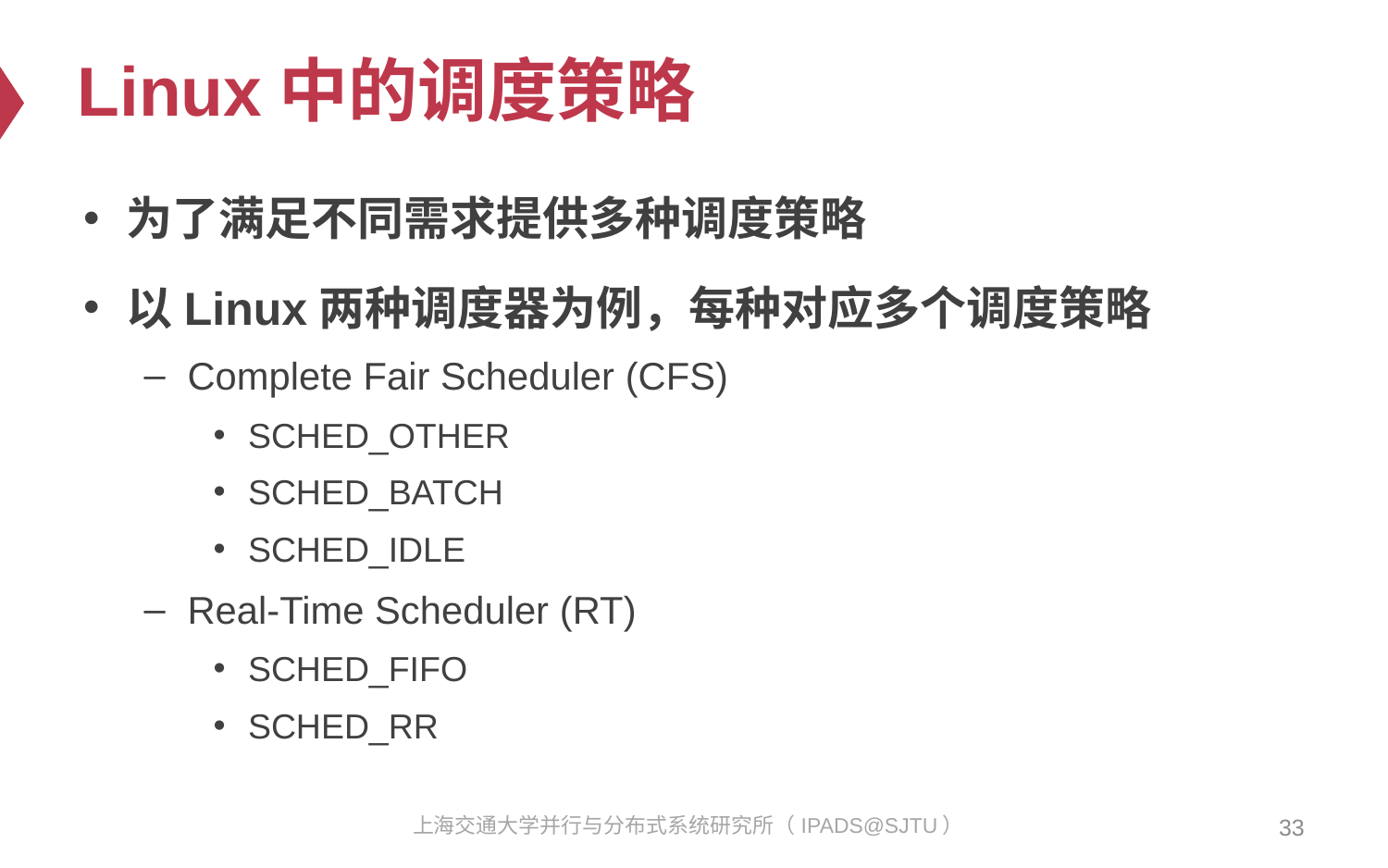

# Linux中的调度策略
为了满足不同需求提供多种调度策略
以Linux两种调度器为例，每种对应多个调度策略
Complete Fair Scheduler (CFS)
SCHED_OTHER
SCHED_BATCH
SCHED_IDLE
Real-Time Scheduler (RT)
SCHED_FIFO
SCHED_RR
33
上海交通大学并行与分布式系统研究所（IPADS@SJTU）